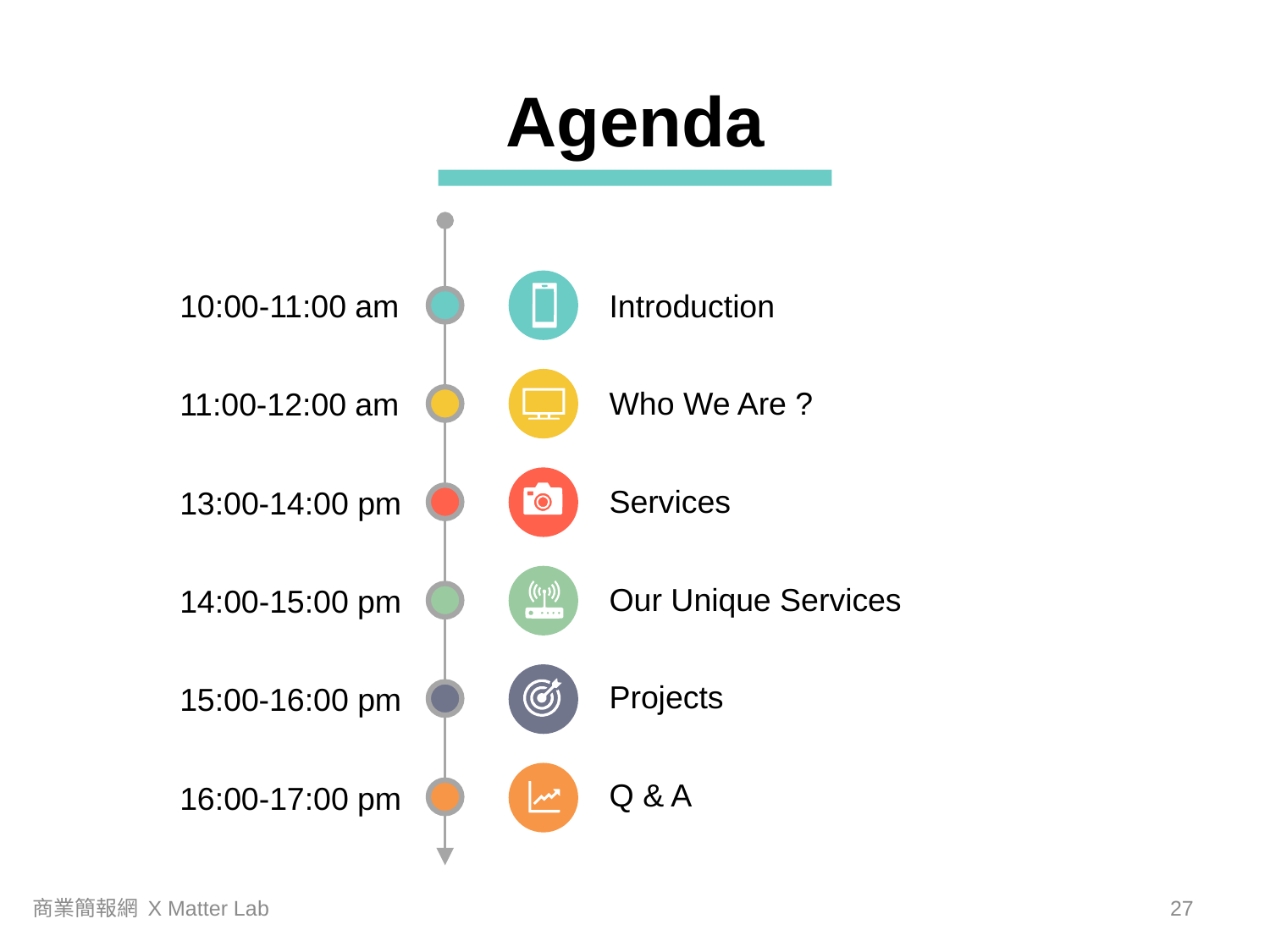

Agenda

10:00-11:00 am
Introduction

Who We Are ?
11:00-12:00 am

Services
13:00-14:00 pm

Our Unique Services
14:00-15:00 pm

Projects
15:00-16:00 pm

Q & A
16:00-17:00 pm
商業簡報網 X Matter Lab
27